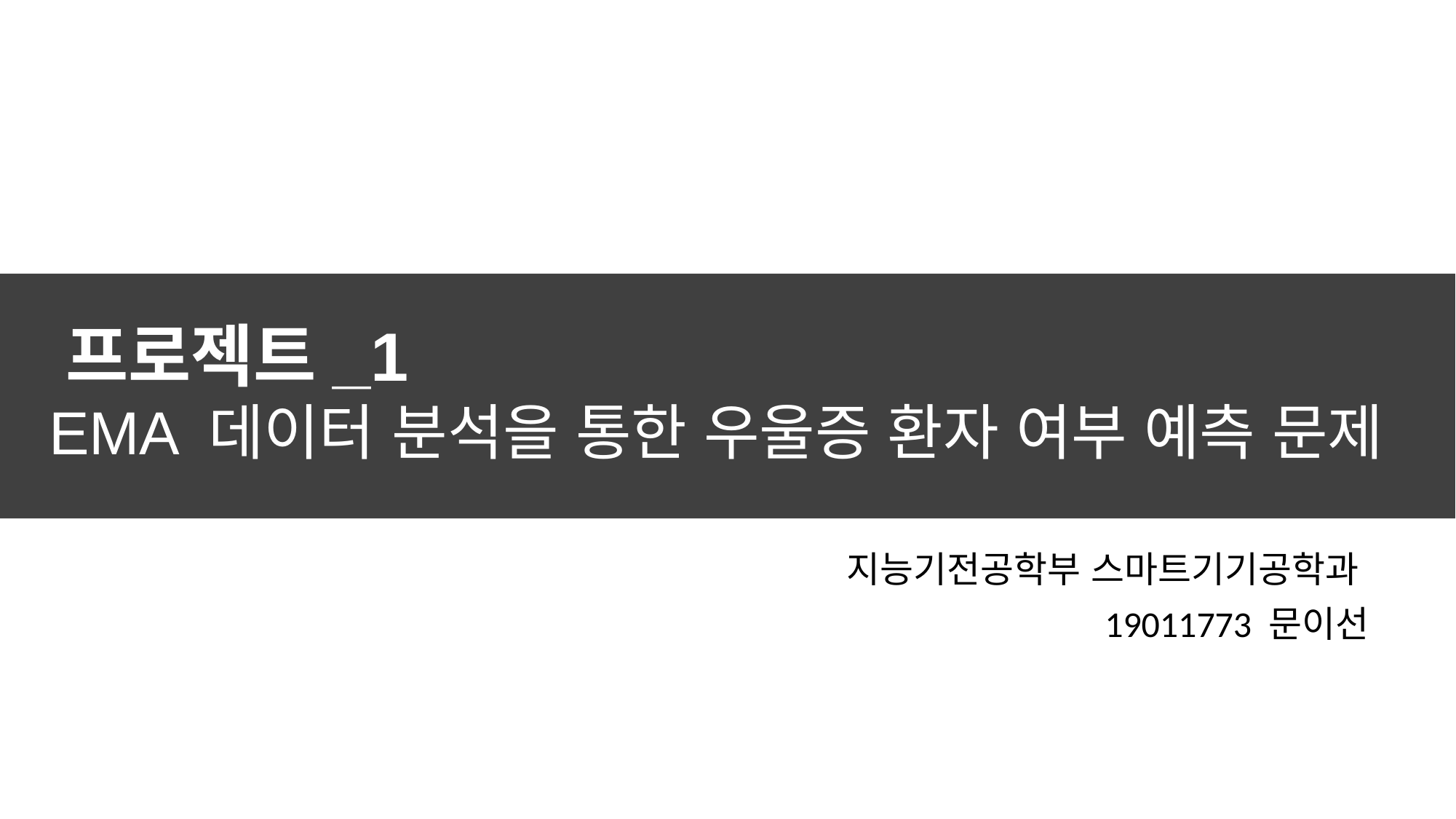

# 프로젝트_1 EMA 데이터 분석을 통한 우울증 환자 여부 예측 문제
지능기전공학부 스마트기기공학과
19011773 문이선